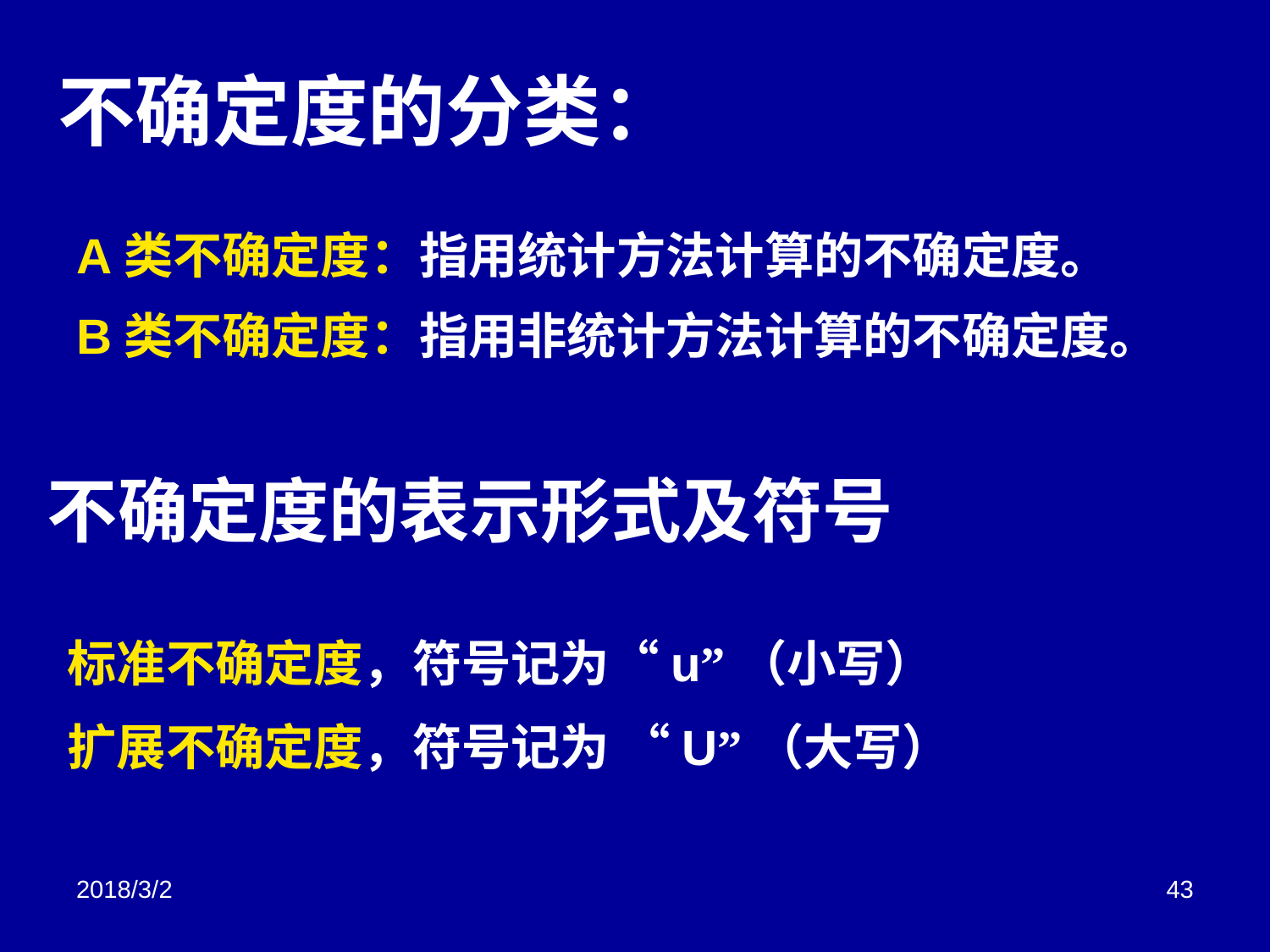

# 不确定度的分类：
A类不确定度：指用统计方法计算的不确定度。
B类不确定度：指用非统计方法计算的不确定度。
不确定度的表示形式及符号
标准不确定度，符号记为“u”（小写）
扩展不确定度，符号记为 “U”（大写）
2018/3/2
43